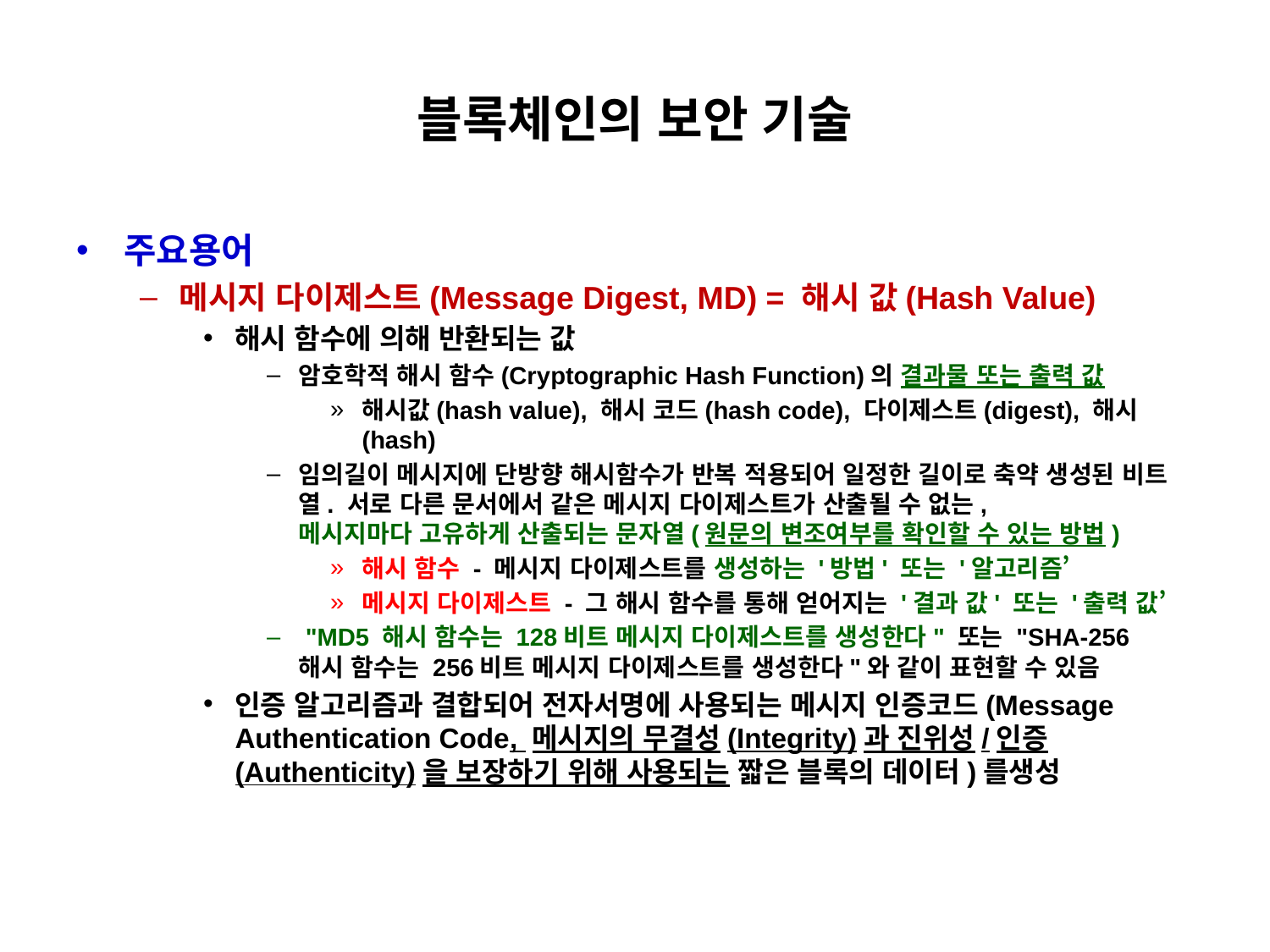

# 블록체인의 보안 기술
주요용어
메시지 다이제스트(Message Digest, MD) = 해시 값(Hash Value)
해시 함수에 의해 반환되는 값
암호학적 해시 함수(Cryptographic Hash Function)의 결과물 또는 출력 값
해시값(hash value), 해시 코드(hash code), 다이제스트(digest), 해시(hash)
임의길이 메시지에 단방향 해시함수가 반복 적용되어 일정한 길이로 축약 생성된 비트열. 서로 다른 문서에서 같은 메시지 다이제스트가 산출될 수 없는,
메시지마다 고유하게 산출되는 문자열(원문의 변조여부를 확인할 수 있는 방법)
해시 함수 - 메시지 다이제스트를 생성하는 '방법' 또는 '알고리즘’
메시지 다이제스트 - 그 해시 함수를 통해 얻어지는 '결과 값' 또는 '출력 값’
 "MD5 해시 함수는 128비트 메시지 다이제스트를 생성한다" 또는 "SHA-256
해시 함수는 256비트 메시지 다이제스트를 생성한다"와 같이 표현할 수 있음
인증 알고리즘과 결합되어 전자서명에 사용되는 메시지 인증코드(Message Authentication Code, 메시지의 무결성(Integrity)과 진위성/인증(Authenticity)을 보장하기 위해 사용되는 짧은 블록의 데이터)를생성